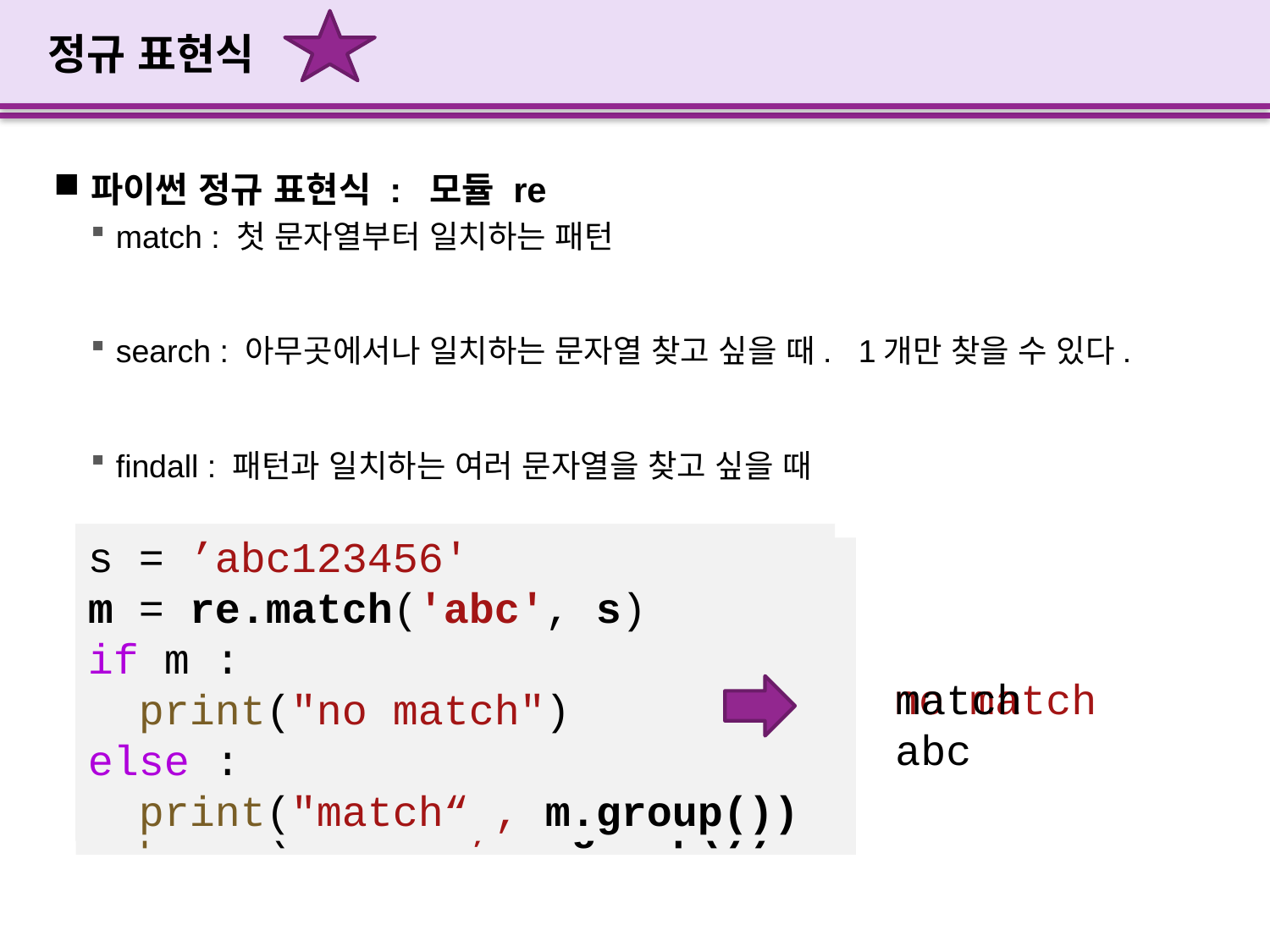

# 정규 표현식
파이썬 정규 표현식 :  모듈 re
match : 첫 문자열부터 일치하는 패턴

search : 아무곳에서나 일치하는 문자열 찾고 싶을 때.   1개만 찾을 수 있다.

findall : 패턴과 일치하는 여러 문자열을 찾고 싶을 때
s = ’abc123456'
m = re.match('abc', s)
if m :
  print("no match")
else :
  print("match“ , m.group())
s = '1234abc456'
m = re.match('abc', s)
if m :
  print("no match")
else :
  print("match“, m.group())
no match
match
abc